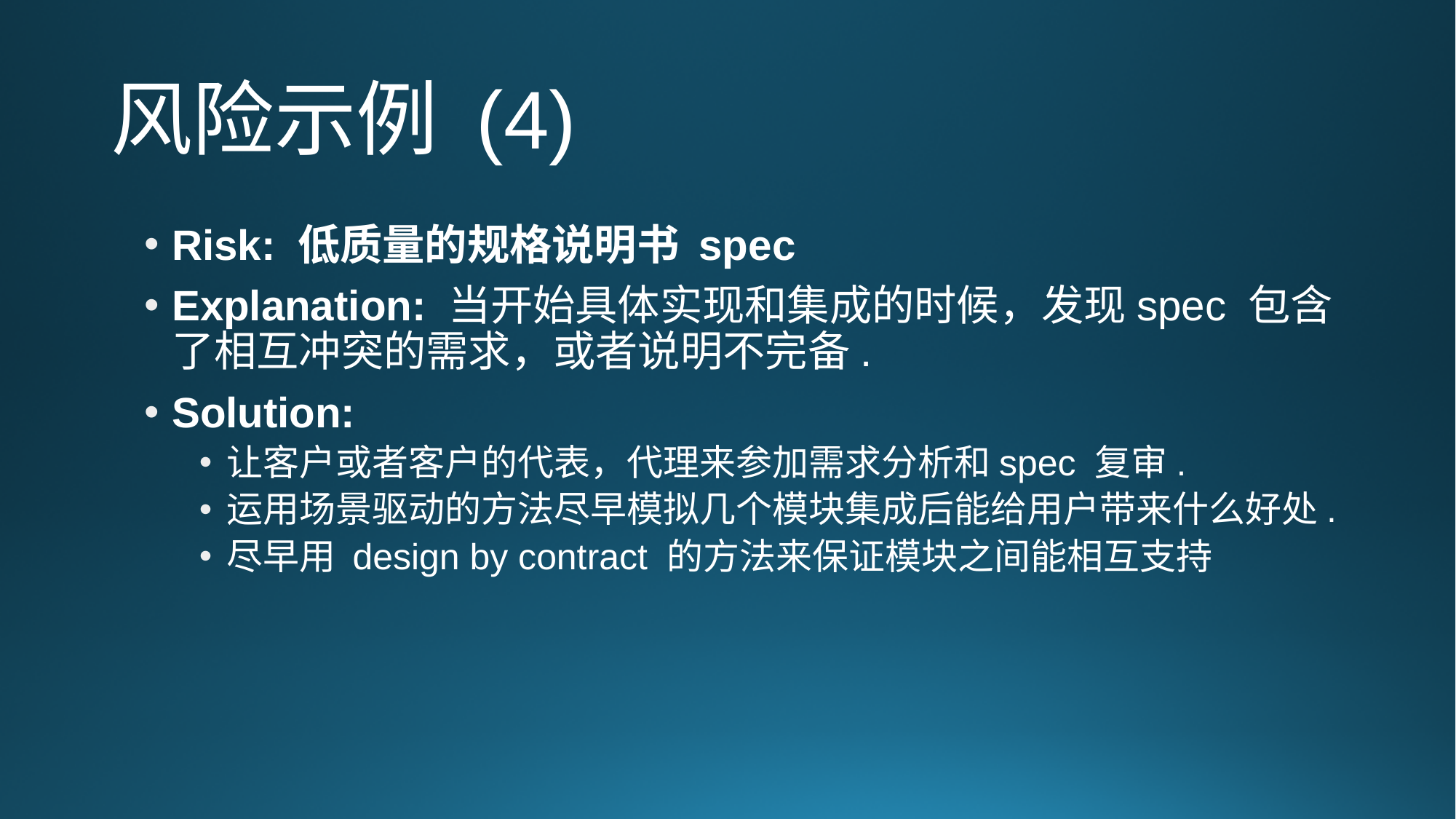

# 风险示例 (4)
Risk: 低质量的规格说明书 spec
Explanation: 当开始具体实现和集成的时候，发现spec 包含了相互冲突的需求，或者说明不完备.
Solution:
让客户或者客户的代表，代理来参加需求分析和spec 复审.
运用场景驱动的方法尽早模拟几个模块集成后能给用户带来什么好处.
尽早用 design by contract 的方法来保证模块之间能相互支持